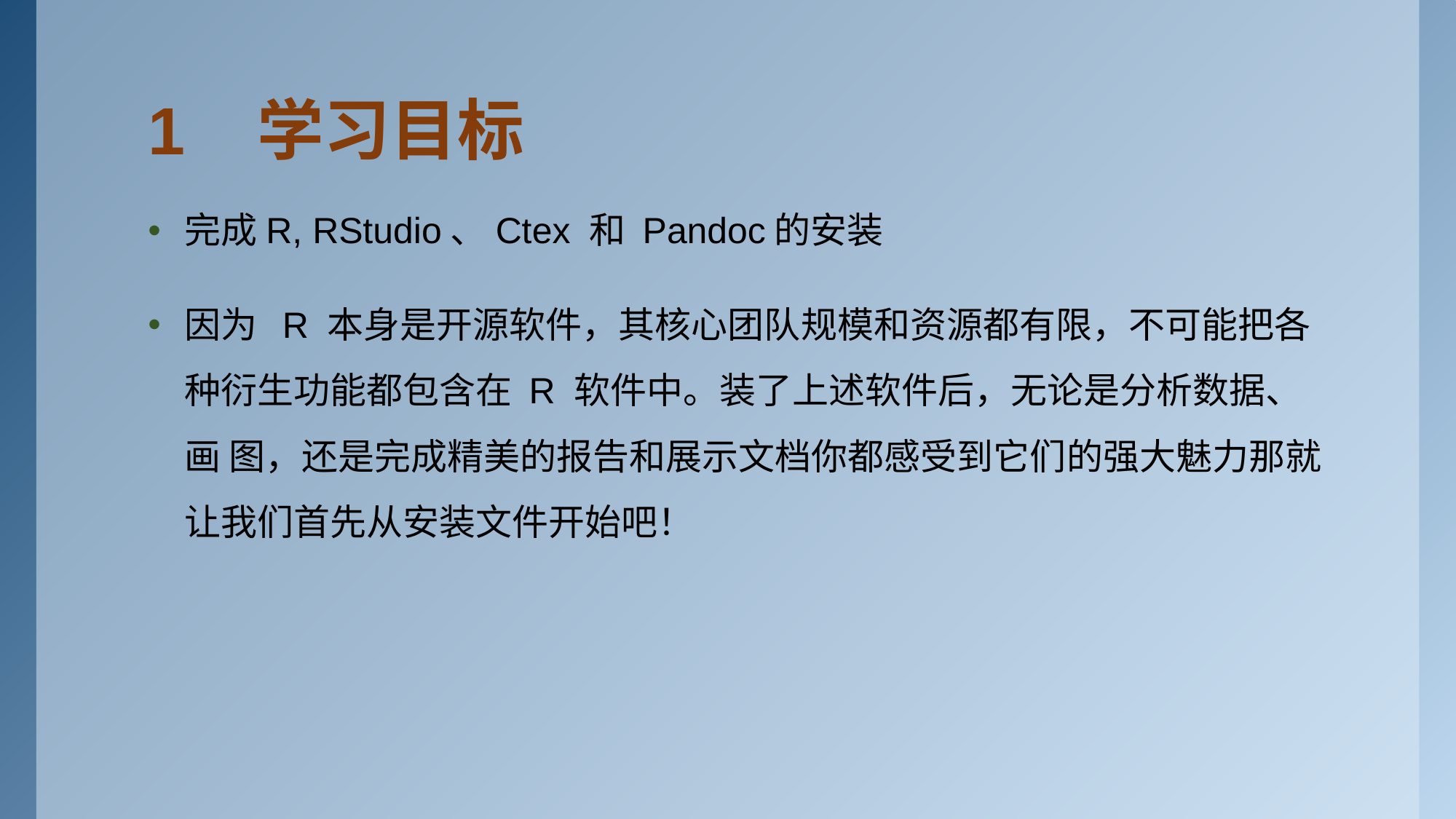

# 1	学习目标
完成R, RStudio、Ctex 和 Pandoc的安装
因为  R 本身是开源软件，其核心团队规模和资源都有限，不可能把各种衍生功能都包含在 R 软件中。装了上述软件后，无论是分析数据、画 图，还是完成精美的报告和展示文档你都感受到它们的强大魅力那就让我们首先从安装文件开始吧！